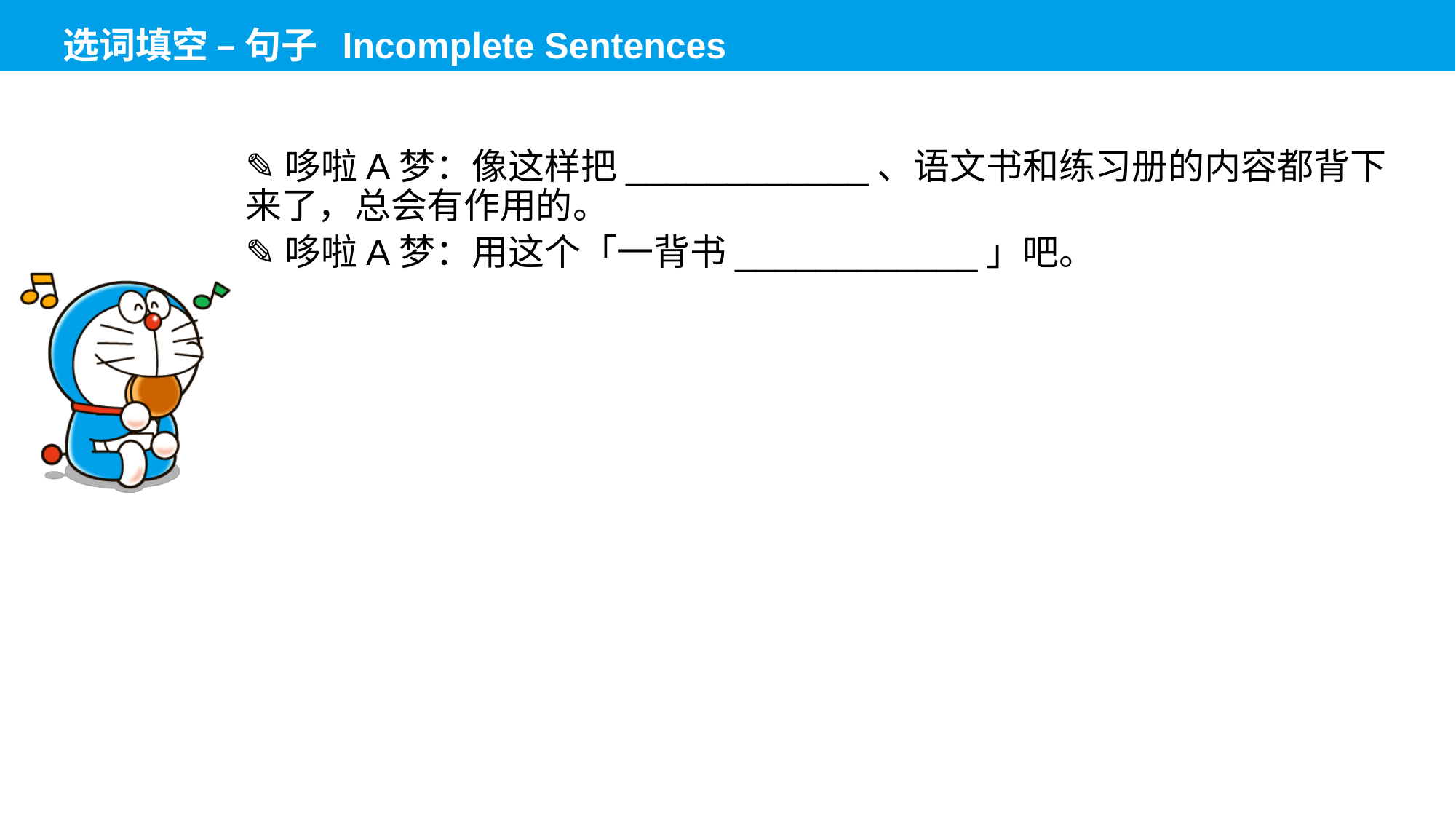

✎哆啦A梦：像这样把____________、语文书和练习册的内容都背下来了，总会有作用的。
✎哆啦A梦：用这个「一背书____________」吧。